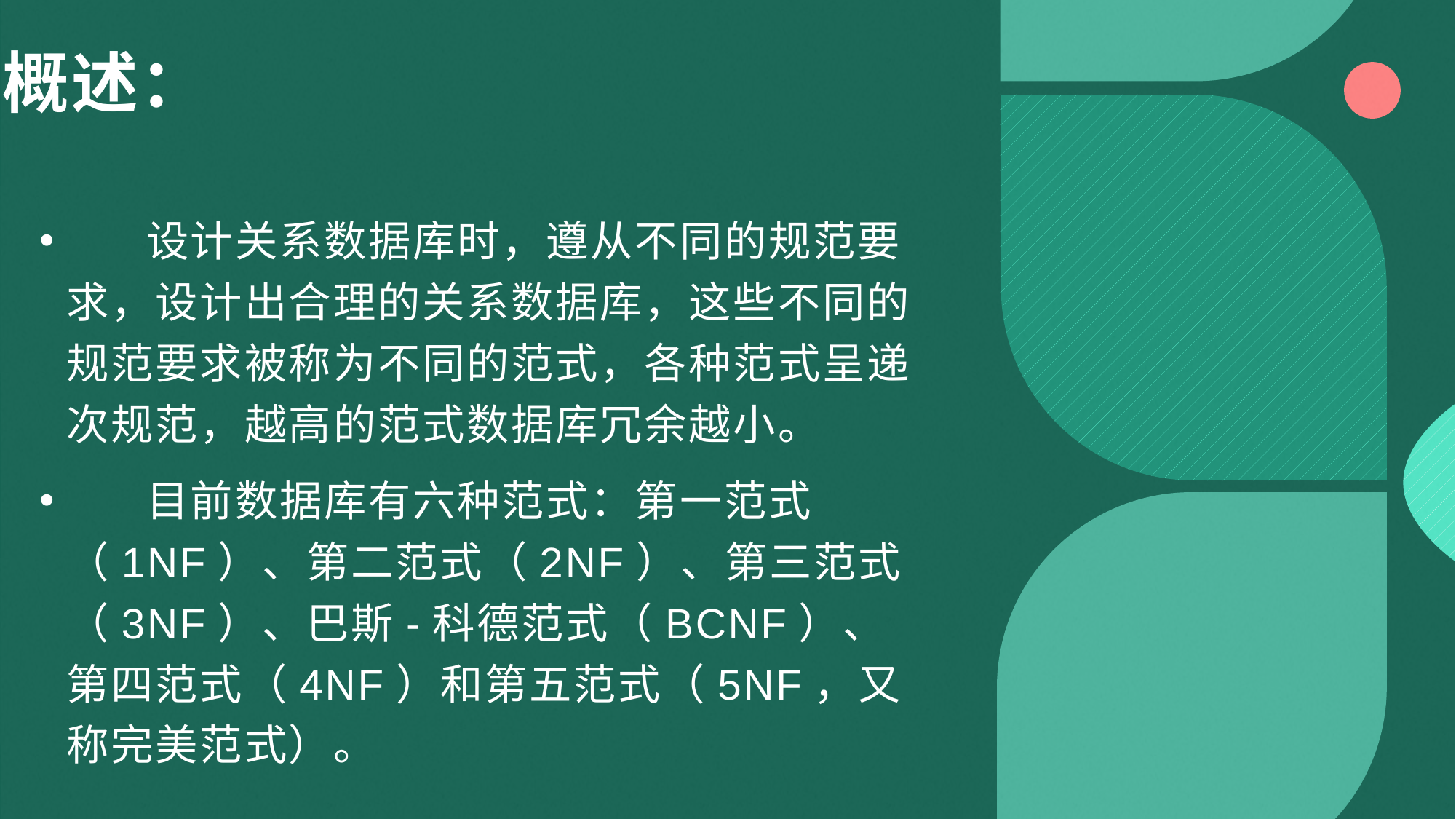

# 概述：
      设计关系数据库时，遵从不同的规范要求，设计出合理的关系数据库，这些不同的规范要求被称为不同的范式，各种范式呈递次规范，越高的范式数据库冗余越小。
      目前数据库有六种范式：第一范式（1NF）、第二范式（2NF）、第三范式（3NF）、巴斯-科德范式（BCNF）、第四范式（4NF）和第五范式（5NF，又称完美范式）。